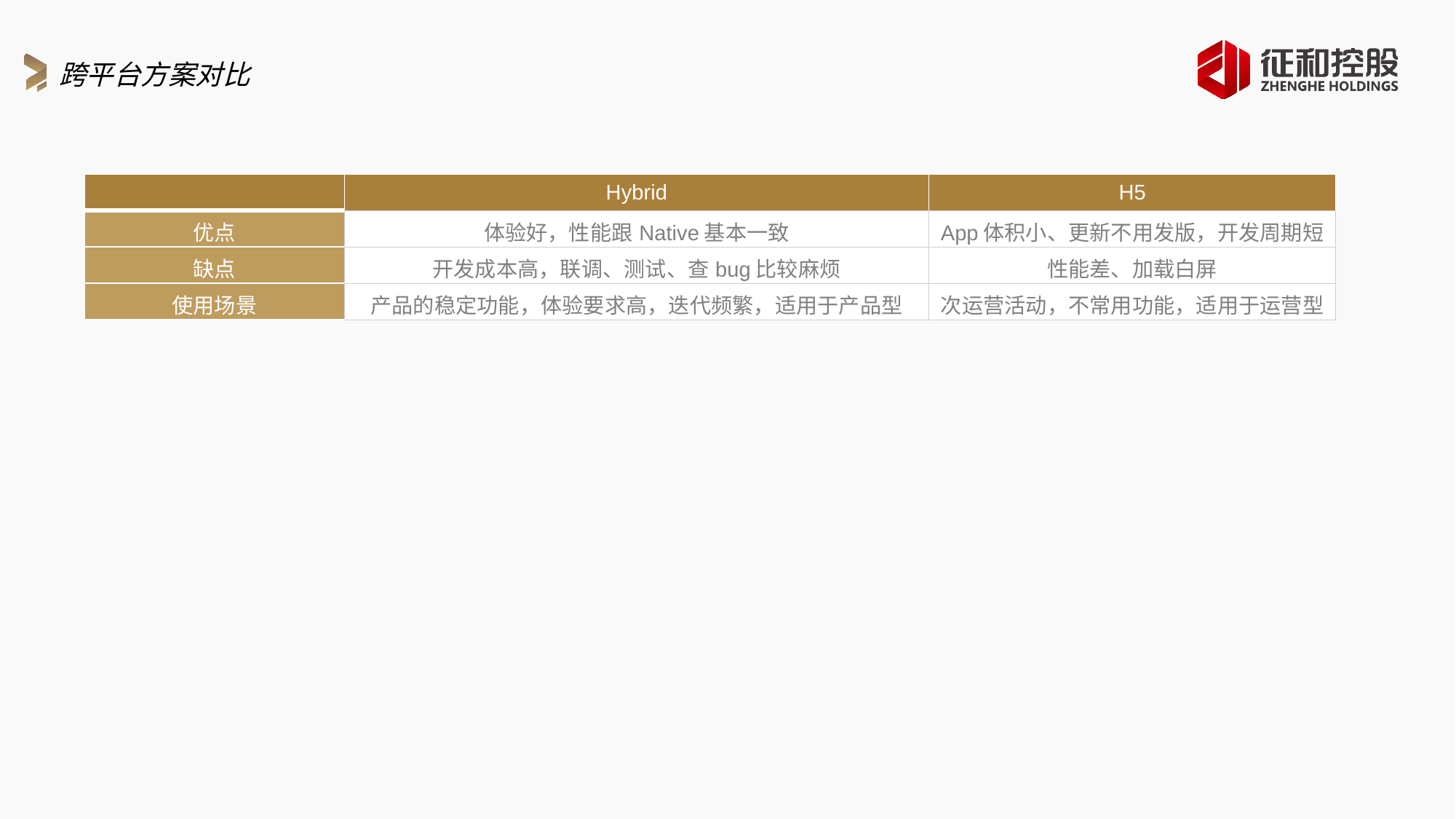

跨平台方案对比
|  | Hybrid | H5 |
| --- | --- | --- |
| 优点 | 体验好，性能跟Native基本一致 | App体积小、更新不用发版，开发周期短 |
| 缺点 | 开发成本高，联调、测试、查bug比较麻烦 | 性能差、加载白屏 |
| 使用场景 | 产品的稳定功能，体验要求高，迭代频繁，适用于产品型 | 次运营活动，不常用功能，适用于运营型 |